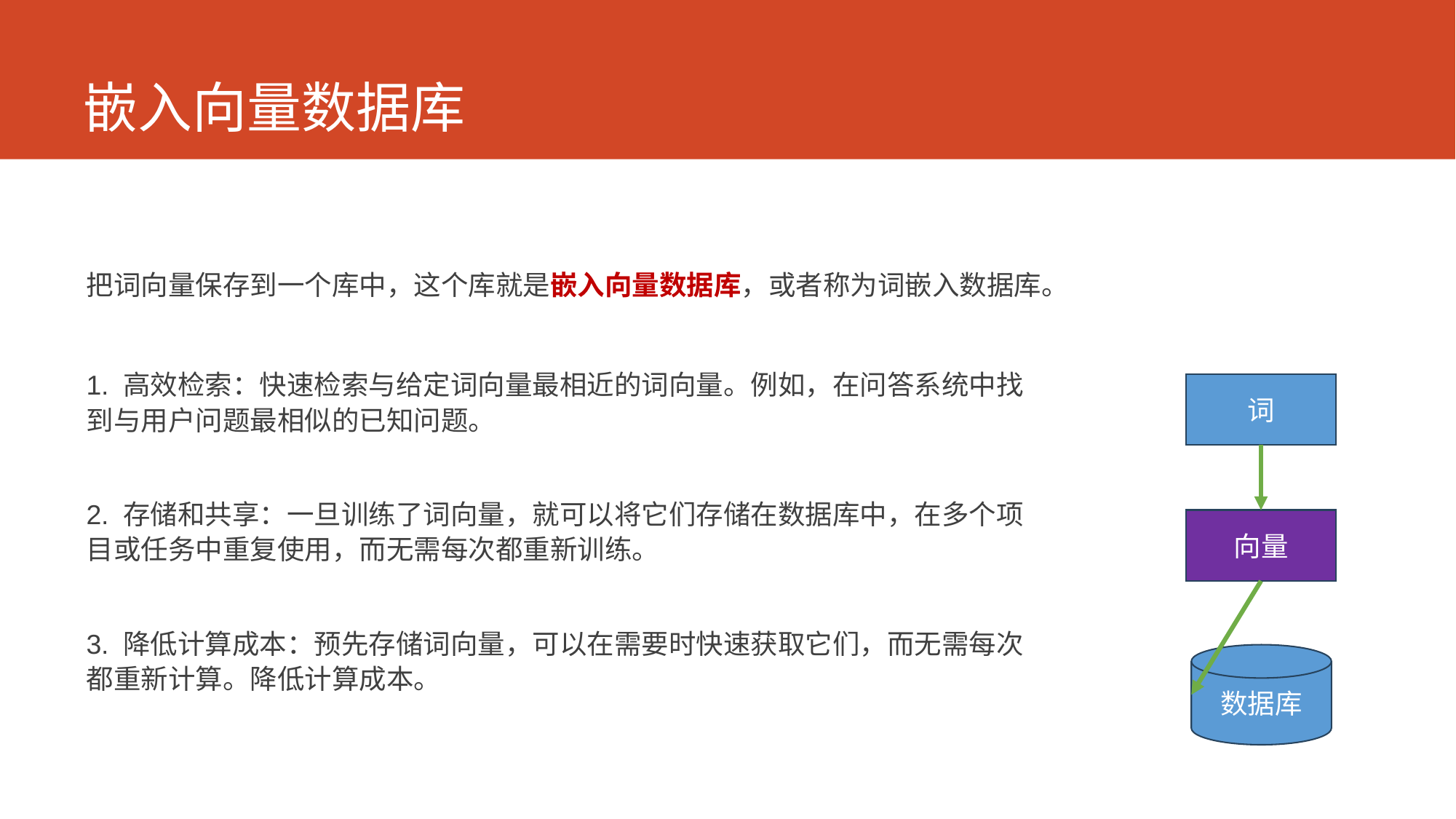

# 嵌入向量数据库
把词向量保存到一个库中，这个库就是嵌入向量数据库，或者称为词嵌入数据库。

1. 高效检索：快速检索与给定词向量最相近的词向量。例如，在问答系统中找到与用户问题最相似的已知问题。

2. 存储和共享：一旦训练了词向量，就可以将它们存储在数据库中，在多个项目或任务中重复使用，而无需每次都重新训练。

3. 降低计算成本：预先存储词向量，可以在需要时快速获取它们，而无需每次都重新计算。降低计算成本。

词
向量
数据库